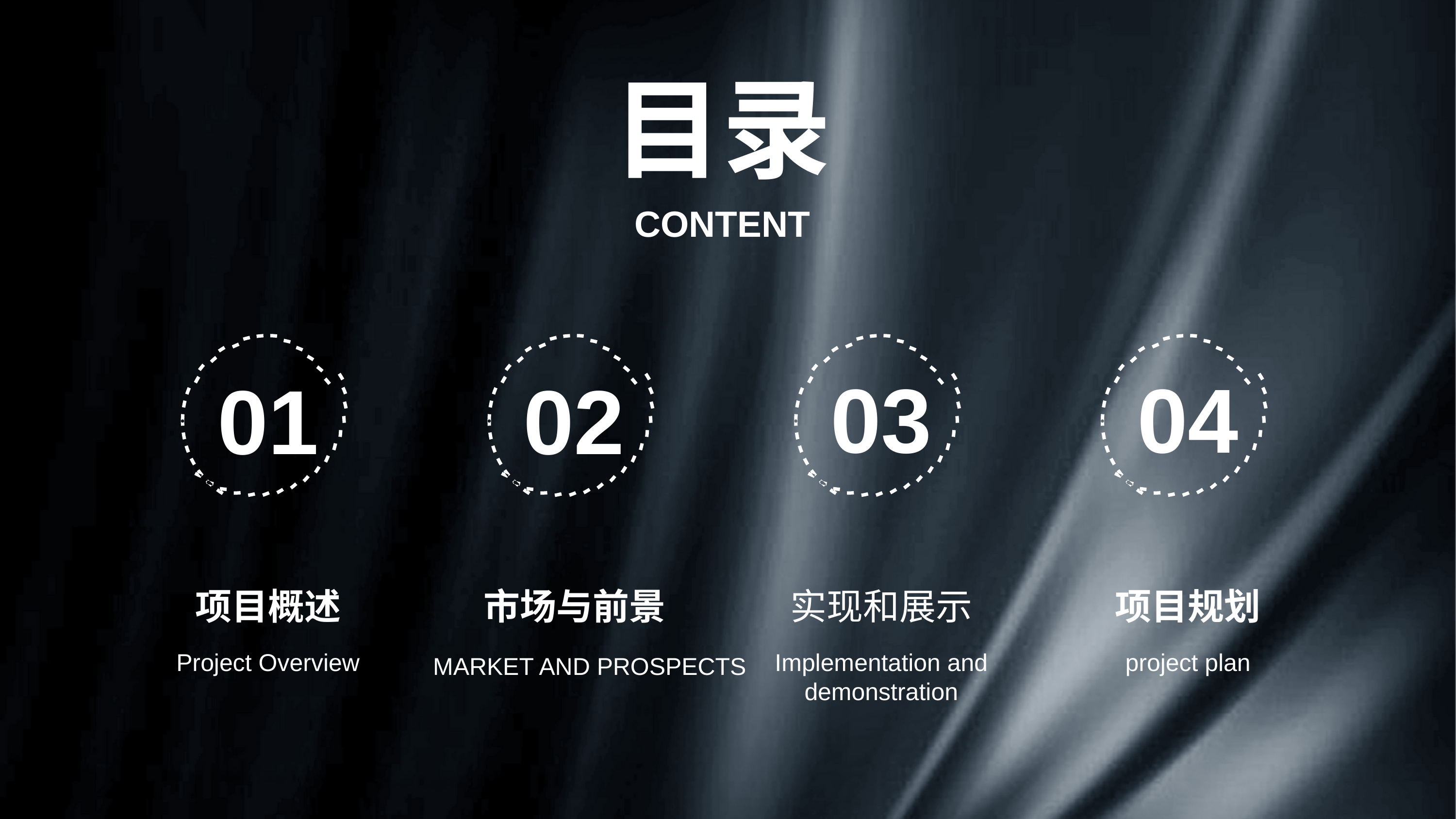

目录
CONTENT

03
04
02
01
项目概述
市场与前景
实现和展示
项目规划
Project Overview
MARKET AND PROSPECTS
Implementation and demonstration
project plan